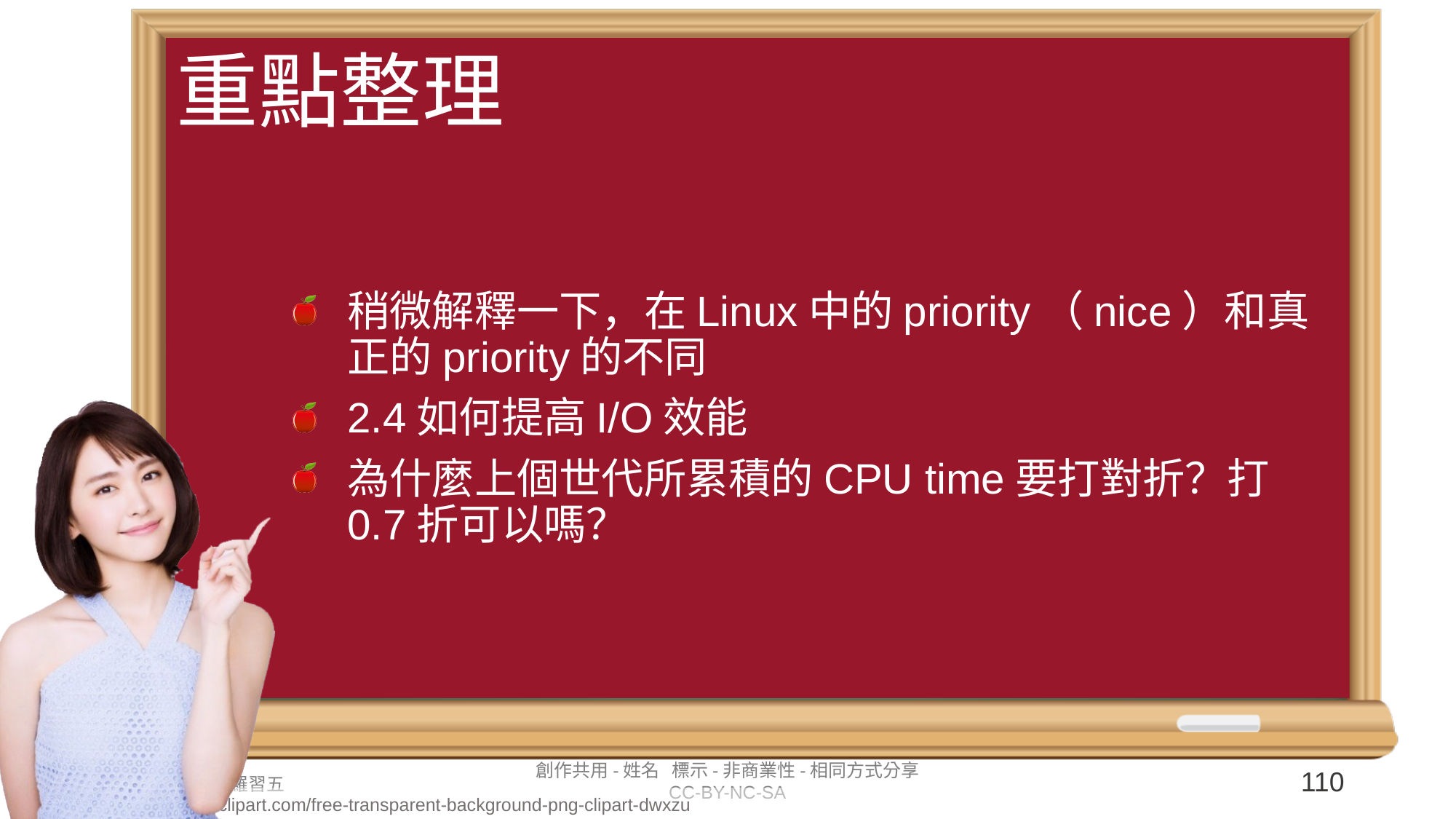

稍微解釋一下，在Linux中的priority（nice）和真正的priority的不同
2.4如何提高I/O效能
為什麼上個世代所累積的CPU time要打對折？打0.7折可以嗎？